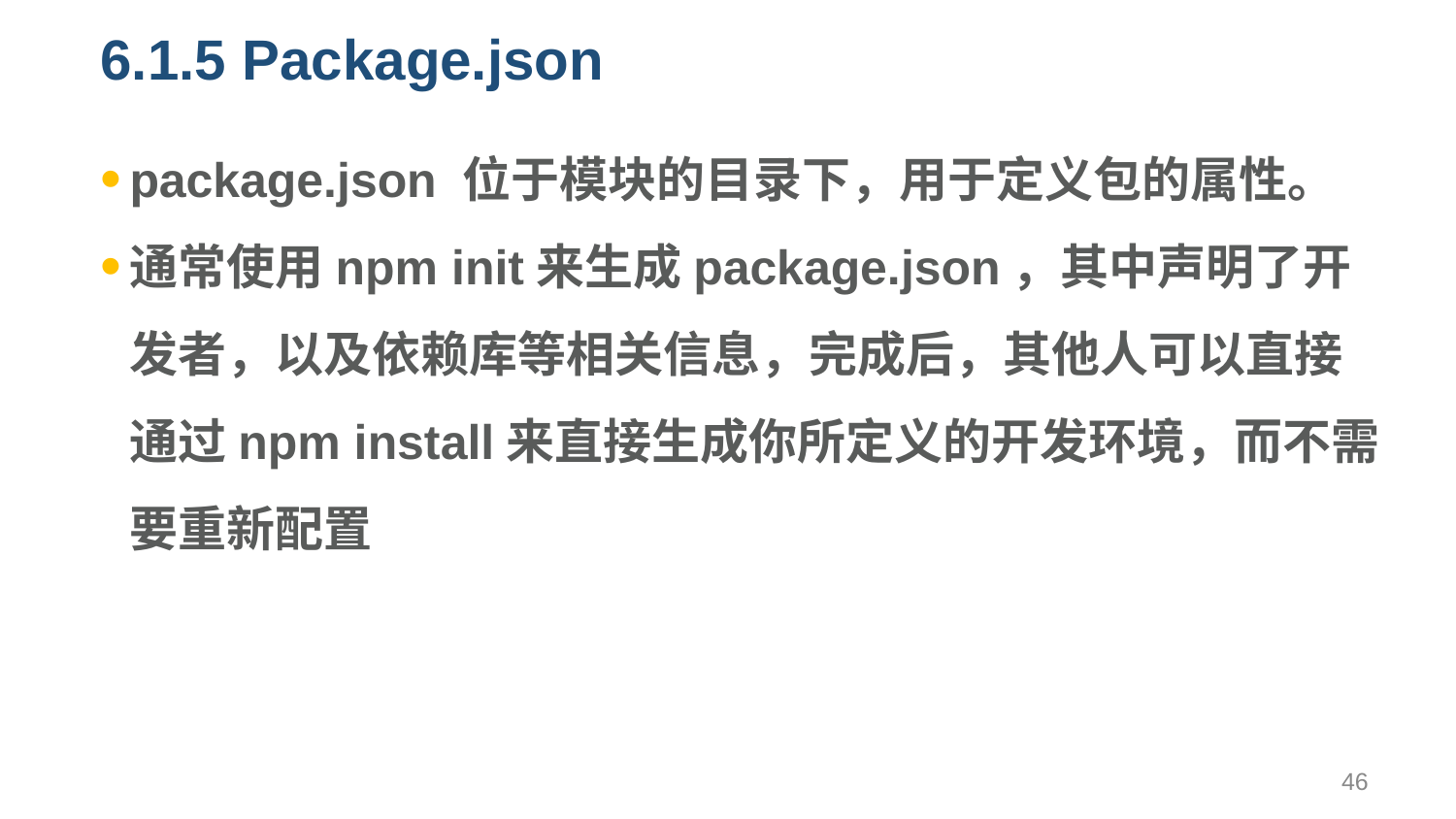

# 6.1.5 Package.json
package.json 位于模块的目录下，用于定义包的属性。
通常使用npm init来生成package.json，其中声明了开发者，以及依赖库等相关信息，完成后，其他人可以直接通过npm install来直接生成你所定义的开发环境，而不需要重新配置
46